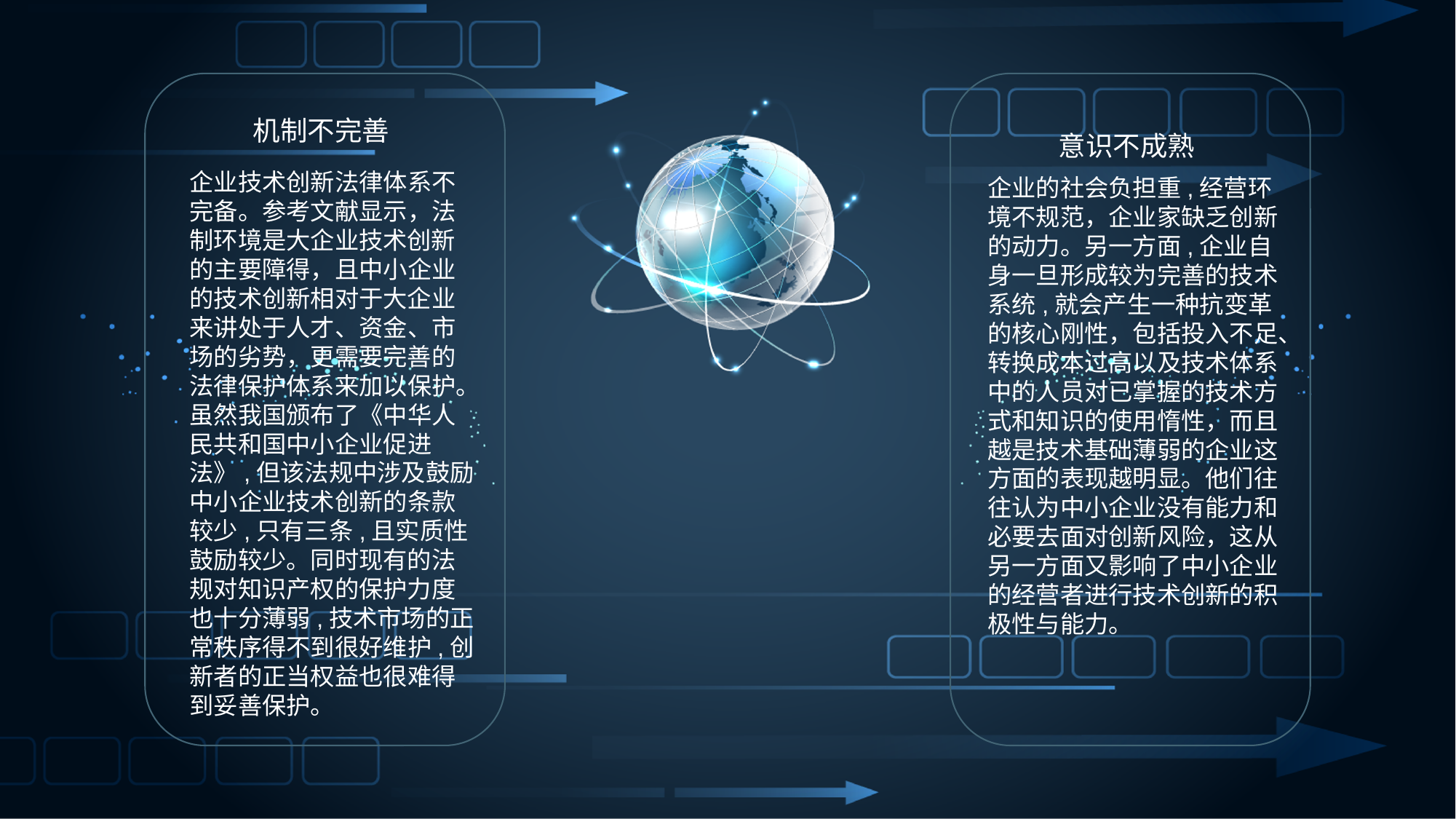

机制不完善
企业技术创新法律体系不完备。参考文献显示，法制环境是大企业技术创新的主要障得，且中小企业的技术创新相对于大企业来讲处于人才、资金、市场的劣势，更需要完善的法律保护体系来加以保护。虽然我国颁布了《中华人民共和国中小企业促进法》,但该法规中涉及鼓励中小企业技术创新的条款较少,只有三条,且实质性鼓励较少。同时现有的法规对知识产权的保护力度也十分薄弱,技术市场的正常秩序得不到很好维护,创新者的正当权益也很难得到妥善保护。

意识不成熟
企业的社会负担重,经营环境不规范，企业家缺乏创新的动力。另一方面,企业自身一旦形成较为完善的技术系统,就会产生一种抗变革的核心刚性，包括投入不足、转换成本过高以及技术体系中的人员对已掌握的技术方式和知识的使用惰性，而且越是技术基础薄弱的企业这方面的表现越明显。他们往往认为中小企业没有能力和必要去面对创新风险，这从另一方面又影响了中小企业的经营者进行技术创新的积极性与能力。